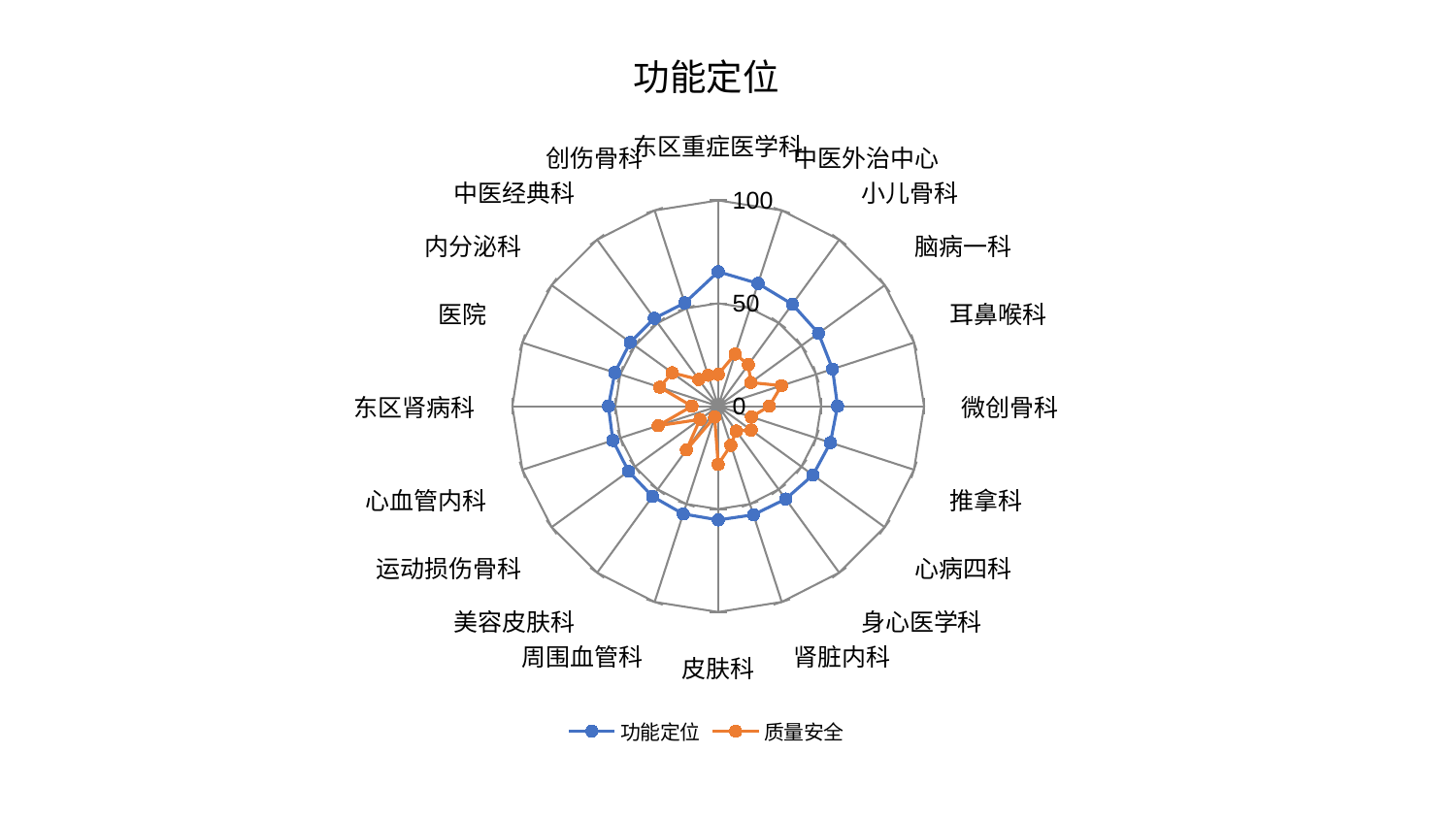

### Chart: 功能定位

| Category | 功能定位 | 质量安全 |
|---|---|---|
| 东区重症医学科 | 65.35567433355922 | 15.439524090949146 |
| 中医外治中心 | 62.70029434097889 | 26.657606428038434 |
| 小儿骨科 | 61.25279218709834 | 24.97208485865298 |
| 脑病一科 | 60.24968331121986 | 19.560466653951632 |
| 耳鼻喉科 | 58.406127041484936 | 32.339481083091925 |
| 微创骨科 | 57.96872910782233 | 24.81664914979516 |
| 推拿科 | 57.32118002364093 | 16.970240566031137 |
| 心病四科 | 56.92282691543496 | 19.806852511139688 |
| 身心医学科 | 55.770663141717115 | 14.906377499698195 |
| 肾脏内科 | 55.48657235739582 | 19.97212200347695 |
| 皮肤科 | 55.277127212232735 | 28.261424323400025 |
| 周围血管科 | 55.05401841477667 | 5.506456471307845 |
| 美容皮肤科 | 54.264672815992135 | 26.27267531549531 |
| 运动损伤骨科 | 53.84182305622526 | 10.950547275766374 |
| 心血管内科 | 53.81134269374499 | 30.645925227605545 |
| 东区肾病科 | 53.328077193701546 | 12.768169599771959 |
| 医院 | 52.7988490976029 | 29.881653434208395 |
| 内分泌科 | 52.79315987276831 | 27.61803479496846 |
| 中医经典科 | 52.77397794677767 | 16.017704451828653 |
| 创伤骨科 | 52.746315568315374 | 15.798527745610874 |
26